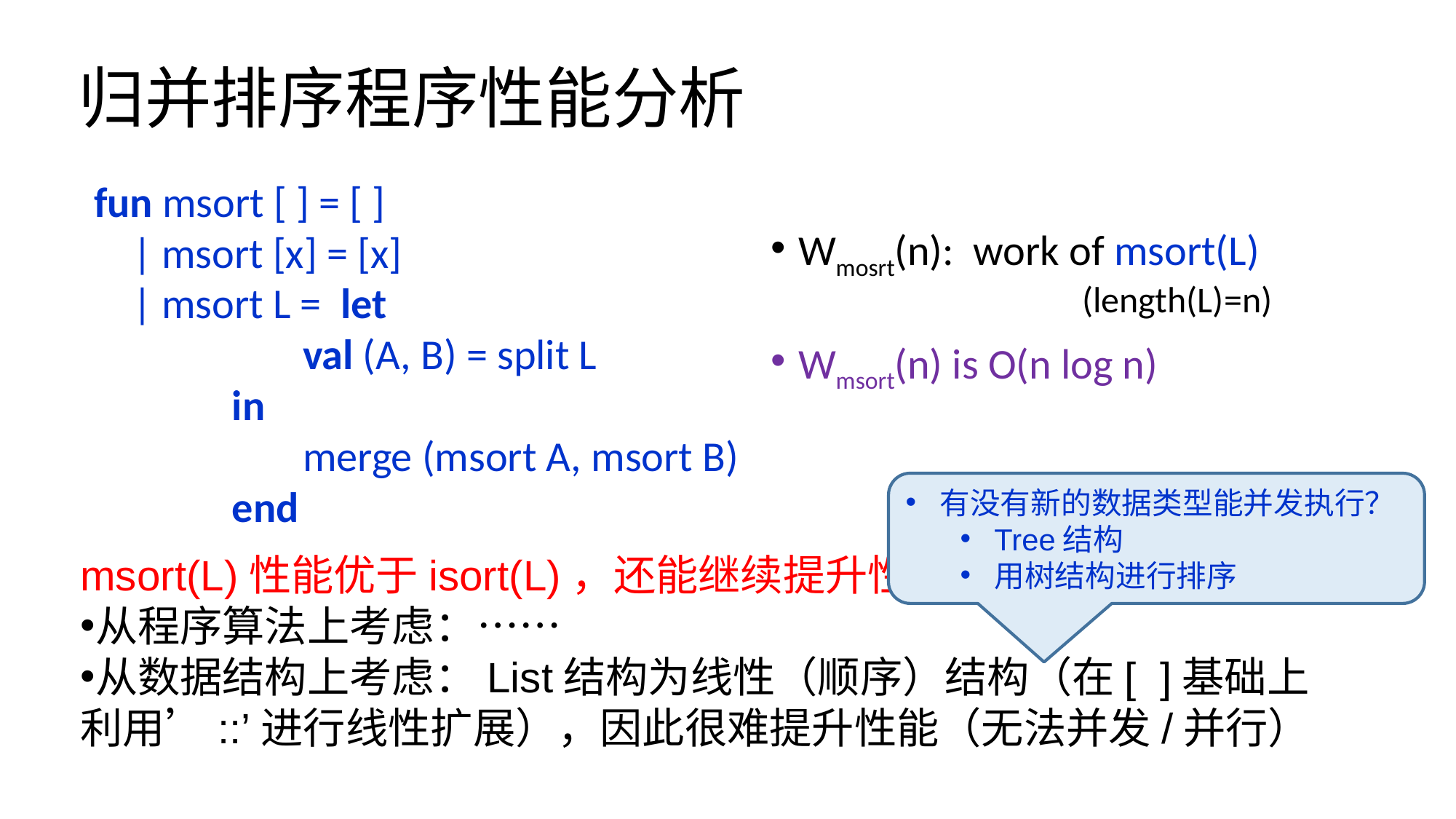

# 归并排序程序性能分析
 fun msort [ ] = [ ]
     | msort [x] = [x]
     | msort L =  let
		val (A, B) = split L
	    in
		merge (msort A, msort B)
	    end
Wmosrt(n):  work of msort(L) 			        (length(L)=n)
Wmsort(n) is O(n log n)
有没有新的数据类型能并发执行？
Tree结构
用树结构进行排序
msort(L)性能优于isort(L)，还能继续提升性能吗？
从程序算法上考虑：……
从数据结构上考虑：List结构为线性（顺序）结构（在[  ]基础上利用’::’进行线性扩展），因此很难提升性能（无法并发/并行）